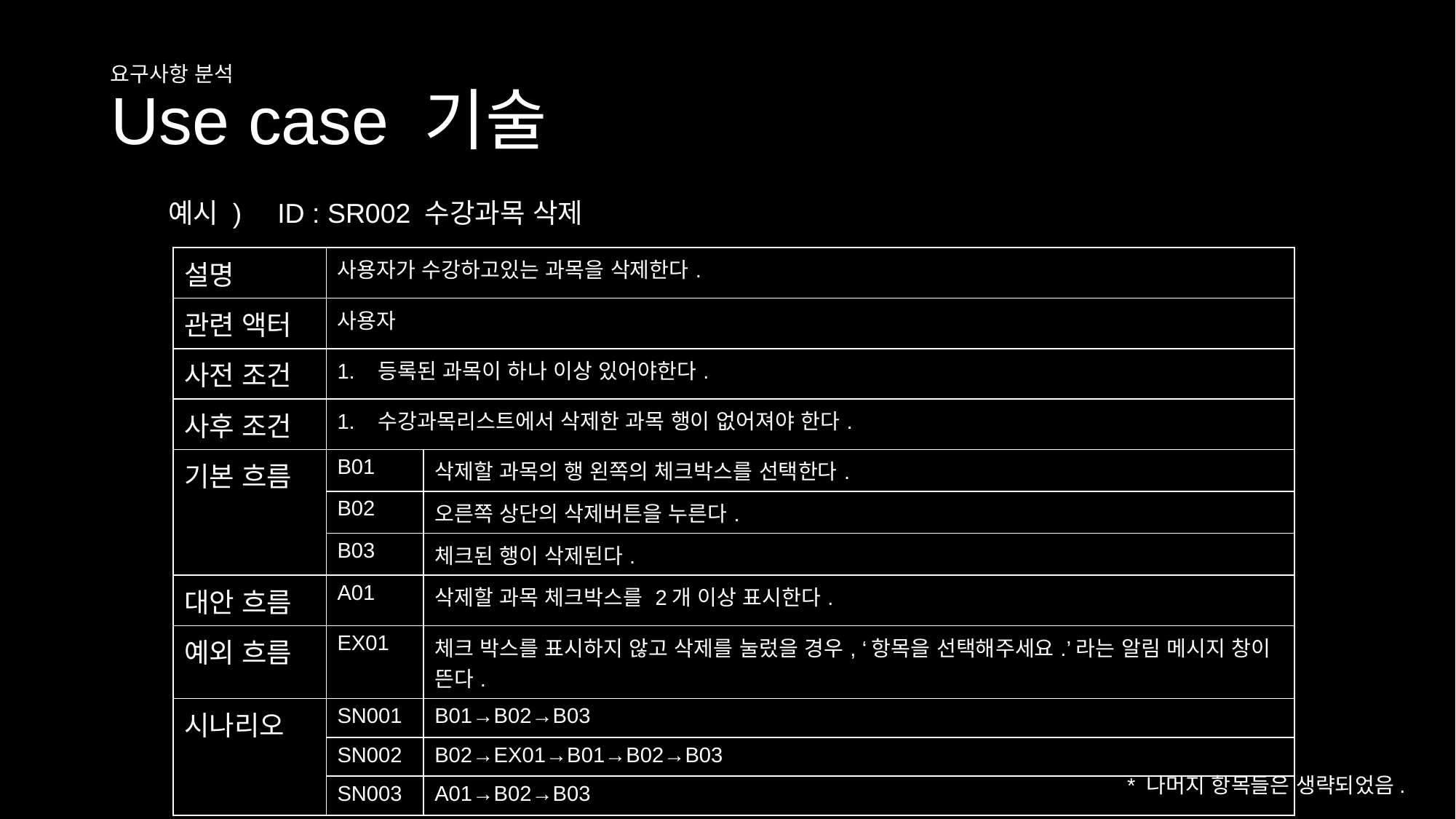

# Use case 기술
요구사항 분석
예시 )	ID : SR002 수강과목 삭제
| 설명 | 사용자가 수강하고있는 과목을 삭제한다. |  |
| --- | --- | --- |
| 관련 액터 | 사용자 |  |
| 사전 조건 | 등록된 과목이 하나 이상 있어야한다. |  |
| 사후 조건 | 수강과목리스트에서 삭제한 과목 행이 없어져야 한다. |  |
| 기본 흐름 | B01 | 삭제할 과목의 행 왼쪽의 체크박스를 선택한다. |
|  | B02 | 오른쪽 상단의 삭제버튼을 누른다. |
|  | B03 | 체크된 행이 삭제된다. |
| 대안 흐름 | A01 | 삭제할 과목 체크박스를 2개 이상 표시한다. |
| 예외 흐름 | EX01 | 체크 박스를 표시하지 않고 삭제를 눌렀을 경우, ‘항목을 선택해주세요.’라는 알림 메시지 창이 뜬다. |
| 시나리오 | SN001 | B01→B02→B03 |
|  | SN002 | B02→EX01→B01→B02→B03 |
|  | SN003 | A01→B02→B03 |
* 나머지 항목들은 생략되었음.